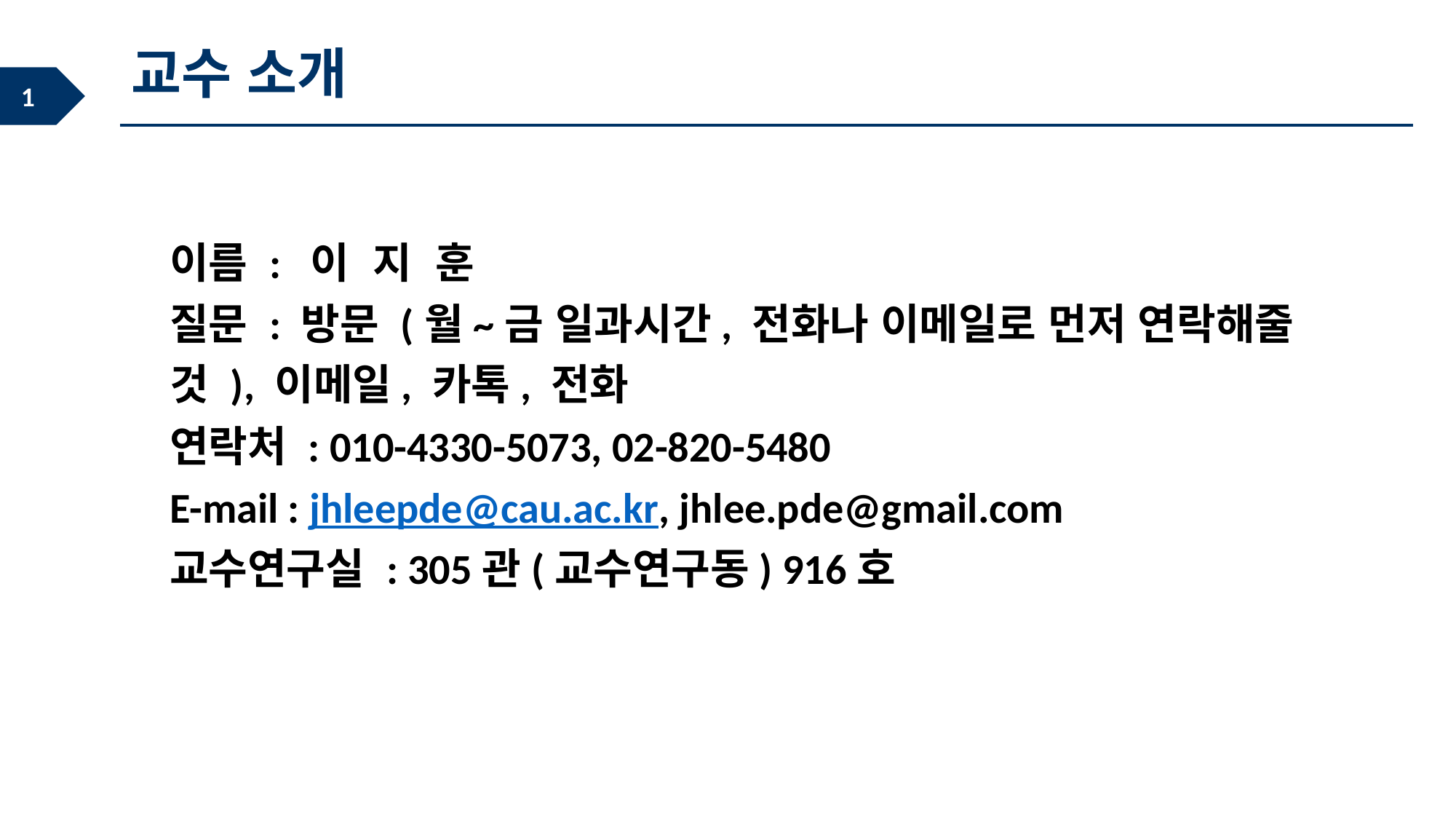

교수 소개
이름 :  이  지  훈
질문 : 방문 (월~금 일과시간, 전화나 이메일로 먼저 연락해줄 것 ), 이메일, 카톡, 전화
연락처 : 010-4330-5073, 02-820-5480
E-mail : jhleepde@cau.ac.kr, jhlee.pde@gmail.com
교수연구실 : 305관(교수연구동) 916호